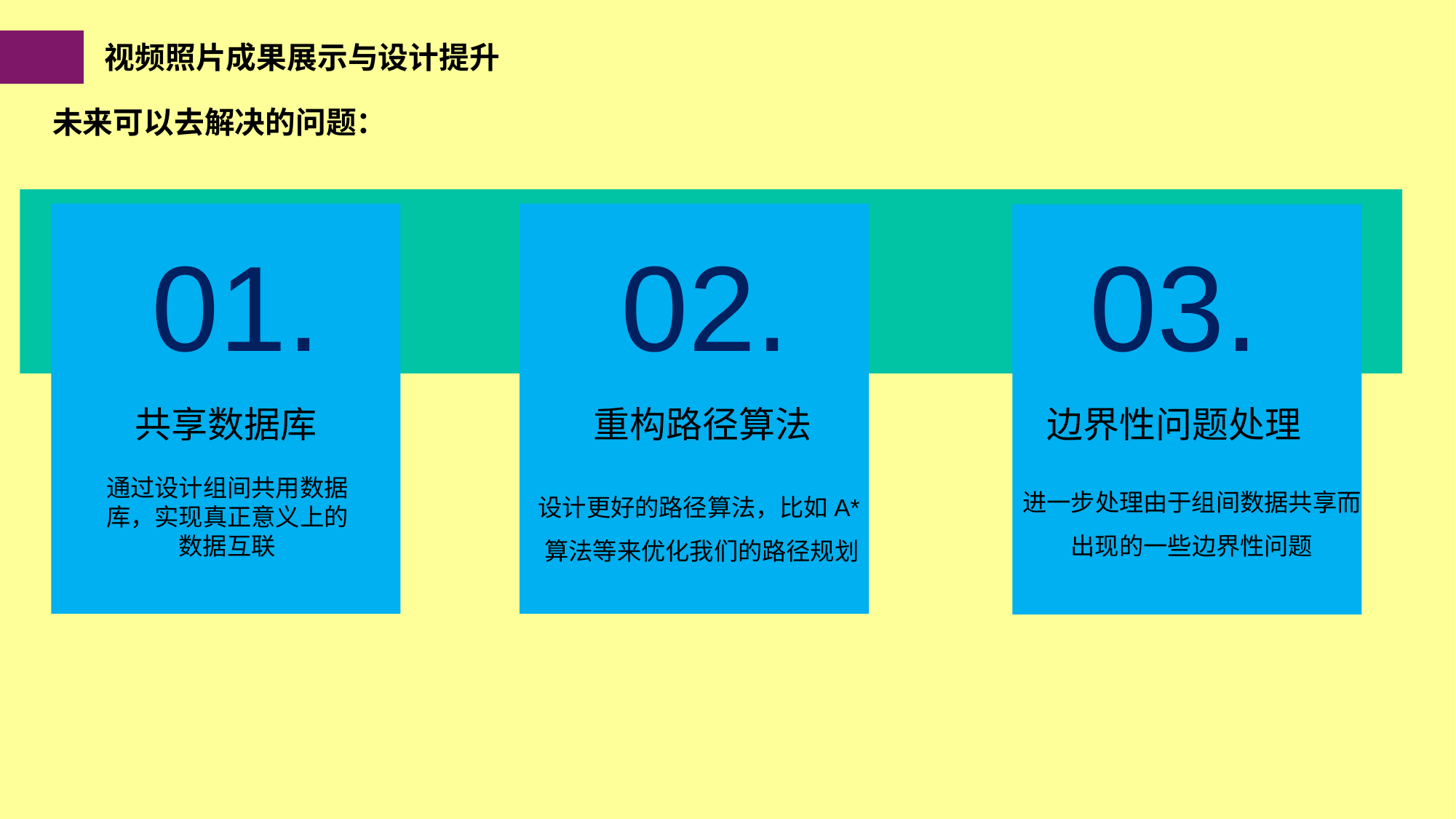

视频照片成果展示与设计提升
未来可以去解决的问题：

01.
02.
03.
共享数据库
边界性问题处理
重构路径算法
通过设计组间共用数据库，实现真正意义上的数据互联

进一步处理由于组间数据共享而出现的一些边界性问题

设计更好的路径算法，比如A*算法等来优化我们的路径规划